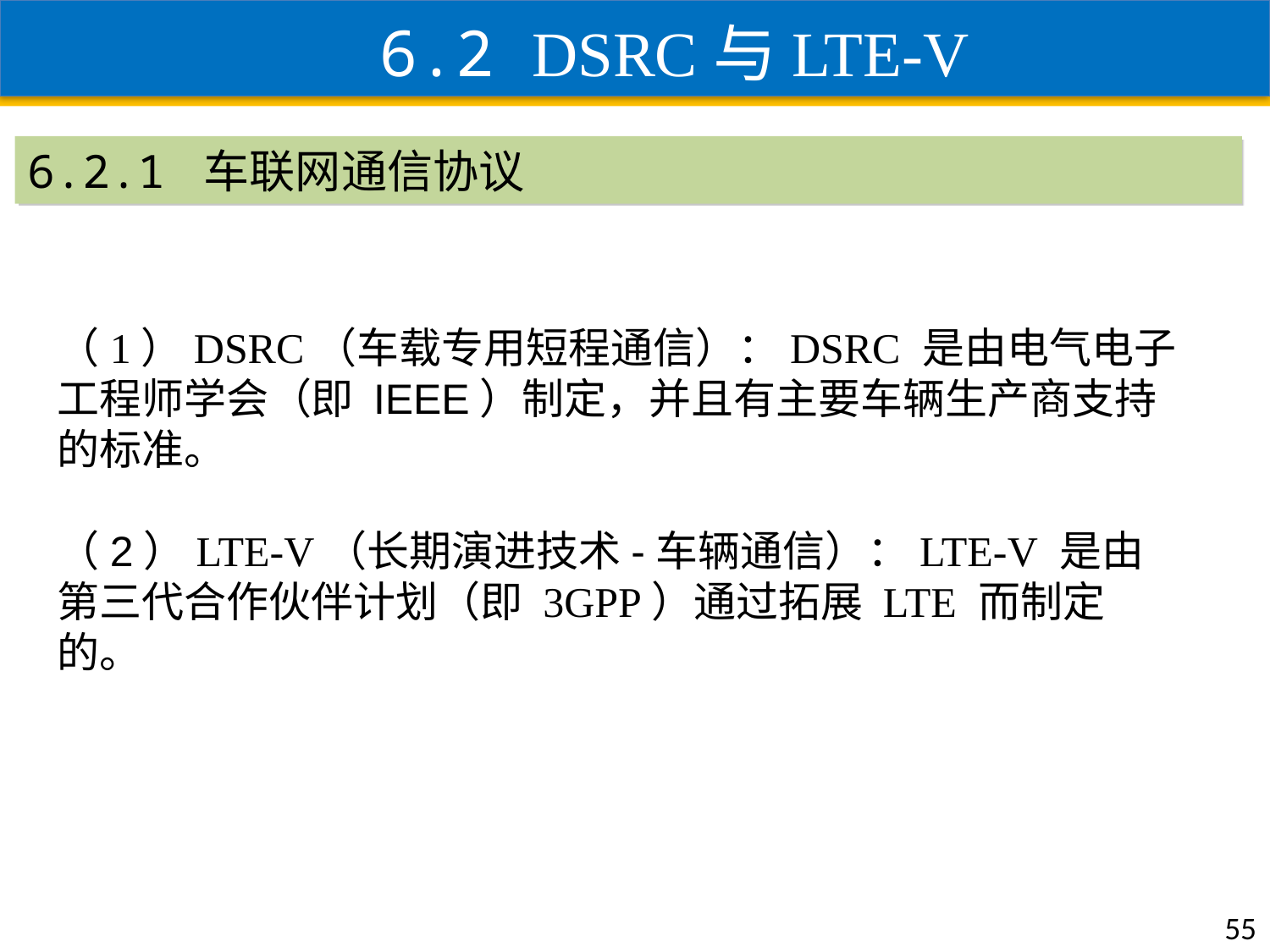

6.2 DSRC与LTE-V
6.2.1 车联网通信协议
（1）DSRC（车载专用短程通信）：DSRC 是由电气电子工程师学会（即 IEEE）制定，并且有主要车辆生产商支持的标准。

（2）LTE-V（长期演进技术-车辆通信）：LTE-V 是由第三代合作伙伴计划（即 3GPP）通过拓展 LTE 而制定的。

55